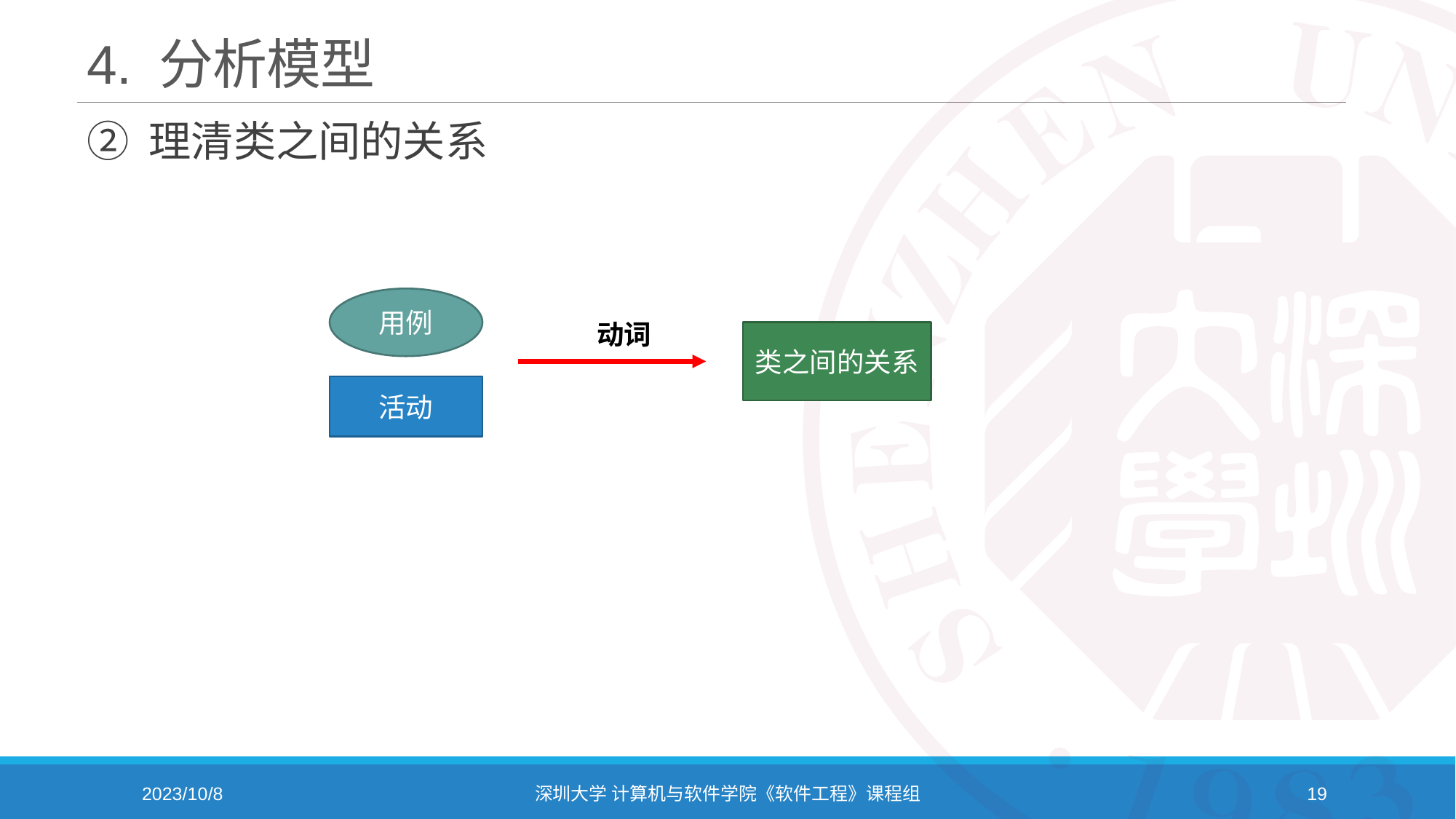

# 4. 分析模型
② 理清类之间的关系
用例
动词
类之间的关系
活动
2023/10/8
深圳大学 计算机与软件学院《软件工程》课程组
19